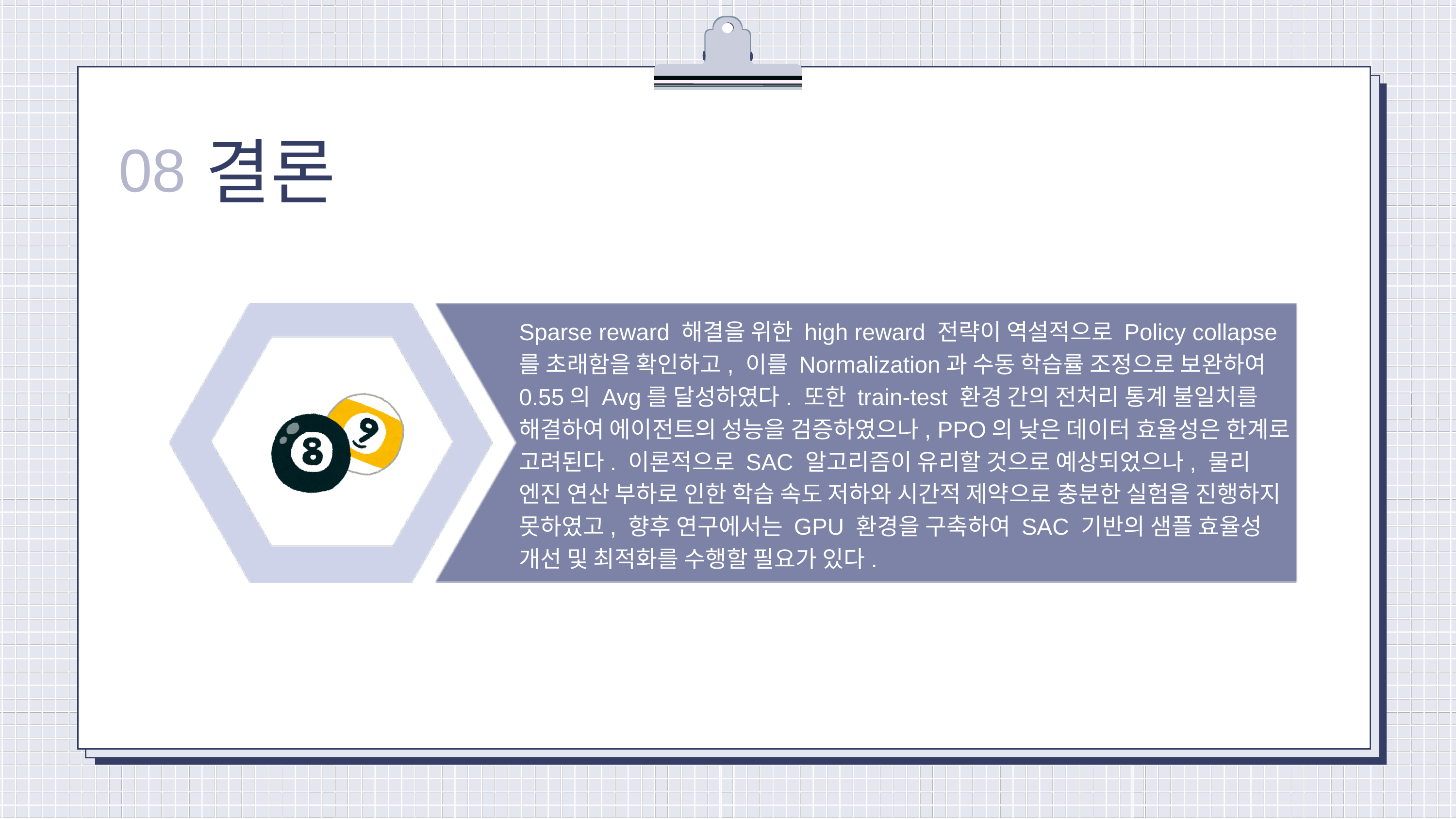

결론
08

Sparse reward 해결을 위한 high reward 전략이 역설적으로 Policy collapse를 초래함을 확인하고, 이를 Normalization과 수동 학습률 조정으로 보완하여 0.55의 Avg를 달성하였다. 또한 train-test 환경 간의 전처리 통계 불일치를 해결하여 에이전트의 성능을 검증하였으나, PPO의 낮은 데이터 효율성은 한계로 고려된다. 이론적으로 SAC 알고리즘이 유리할 것으로 예상되었으나, 물리 엔진 연산 부하로 인한 학습 속도 저하와 시간적 제약으로 충분한 실험을 진행하지 못하였고, 향후 연구에서는 GPU 환경을 구축하여 SAC 기반의 샘플 효율성 개선 및 최적화를 수행할 필요가 있다.